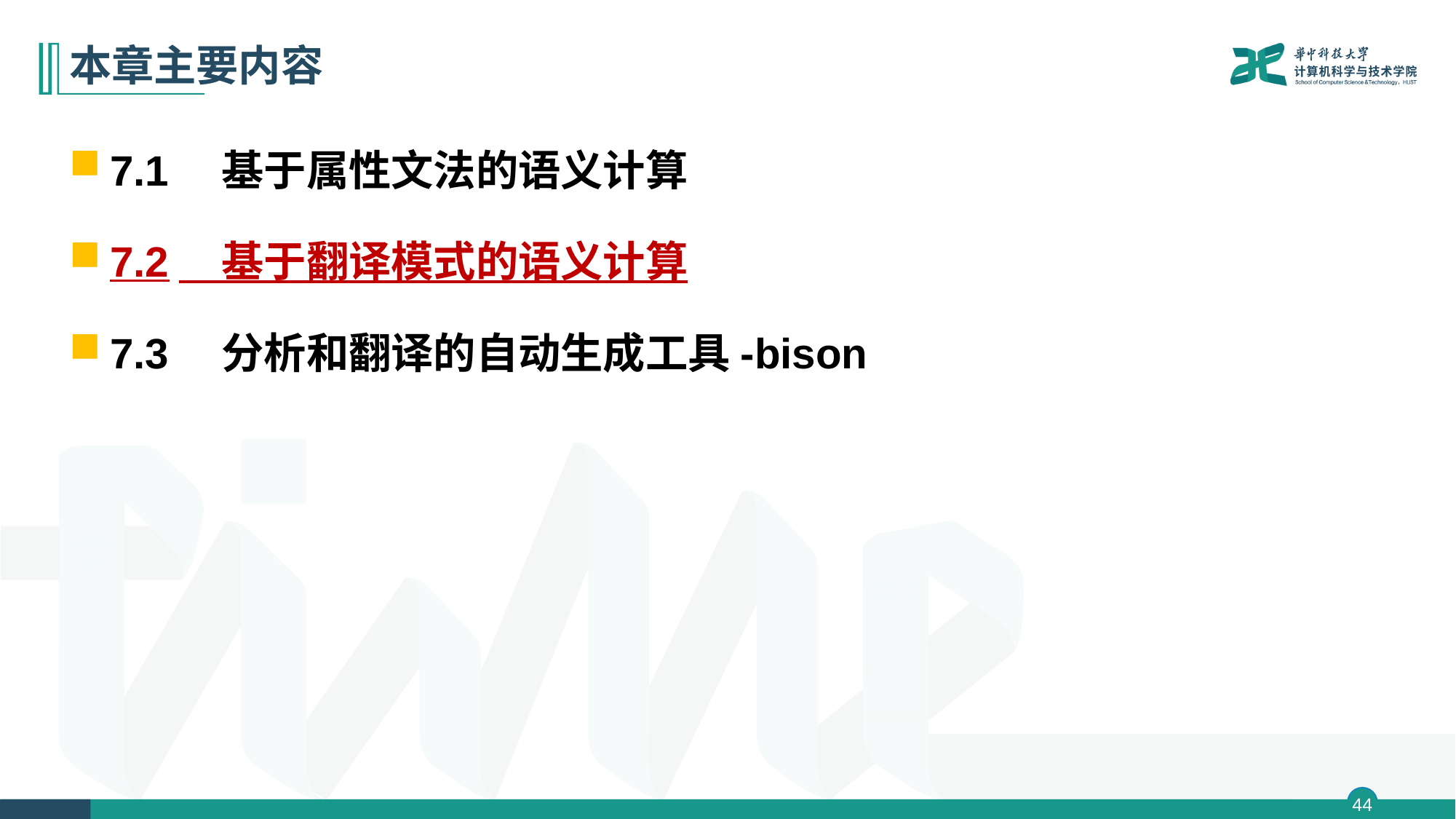

# 本章主要内容
7.1　基于属性文法的语义计算
7.2　基于翻译模式的语义计算
7.3　分析和翻译的自动生成工具-bison